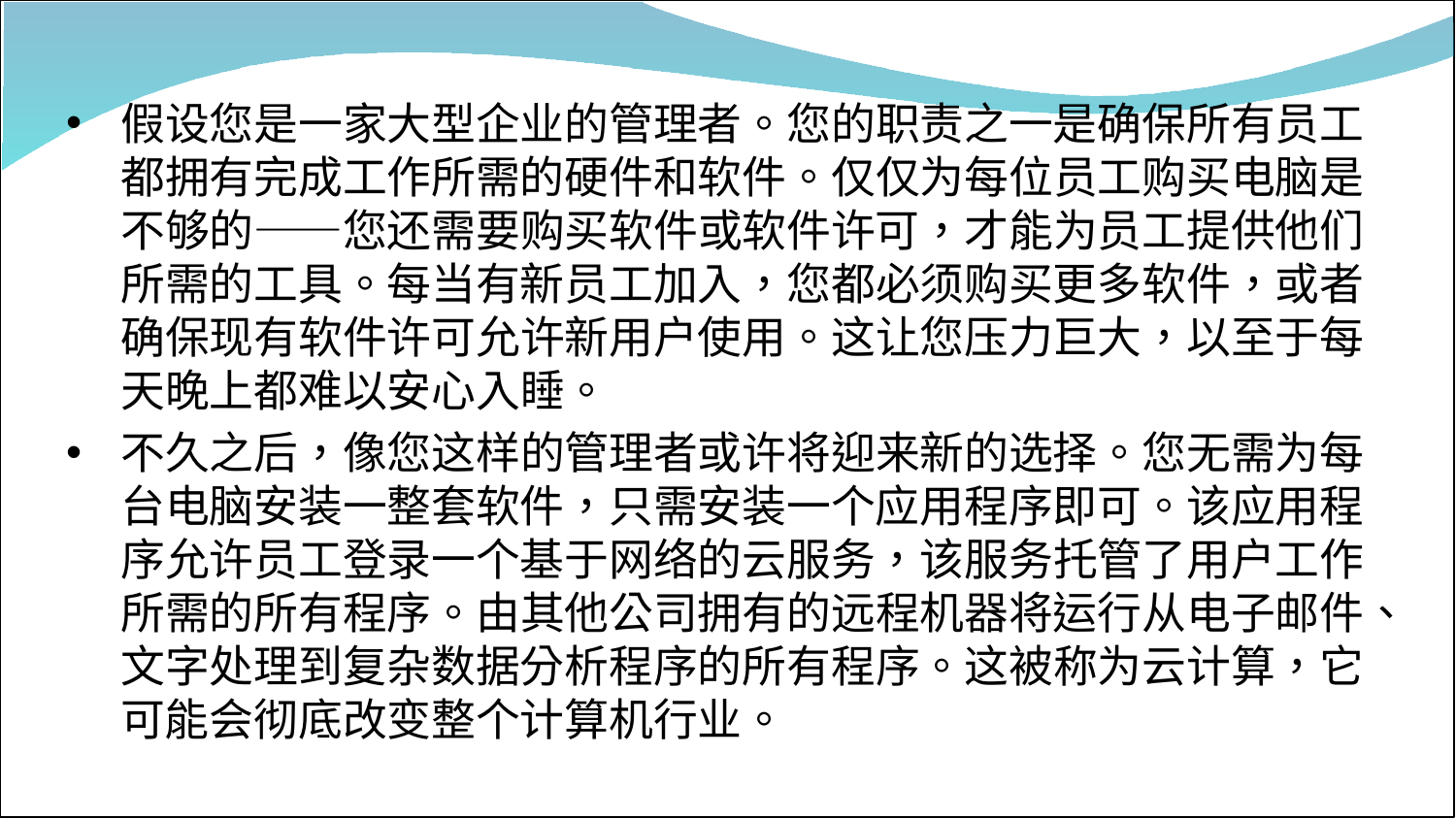

#
假设您是一家大型企业的管理者。您的职责之一是确保所有员工都拥有完成工作所需的硬件和软件。仅仅为每位员工购买电脑是不够的——您还需要购买软件或软件许可，才能为员工提供他们所需的工具。每当有新员工加入，您都必须购买更多软件，或者确保现有软件许可允许新用户使用。这让您压力巨大，以至于每天晚上都难以安心入睡。
不久之后，像您这样的管理者或许将迎来新的选择。您无需为每台电脑安装一整套软件，只需安装一个应用程序即可。该应用程序允许员工登录一个基于网络的云服务，该服务托管了用户工作所需的所有程序。由其他公司拥有的远程机器将运行从电子邮件、文字处理到复杂数据分析程序的所有程序。这被称为云计算，它可能会彻底改变整个计算机行业。